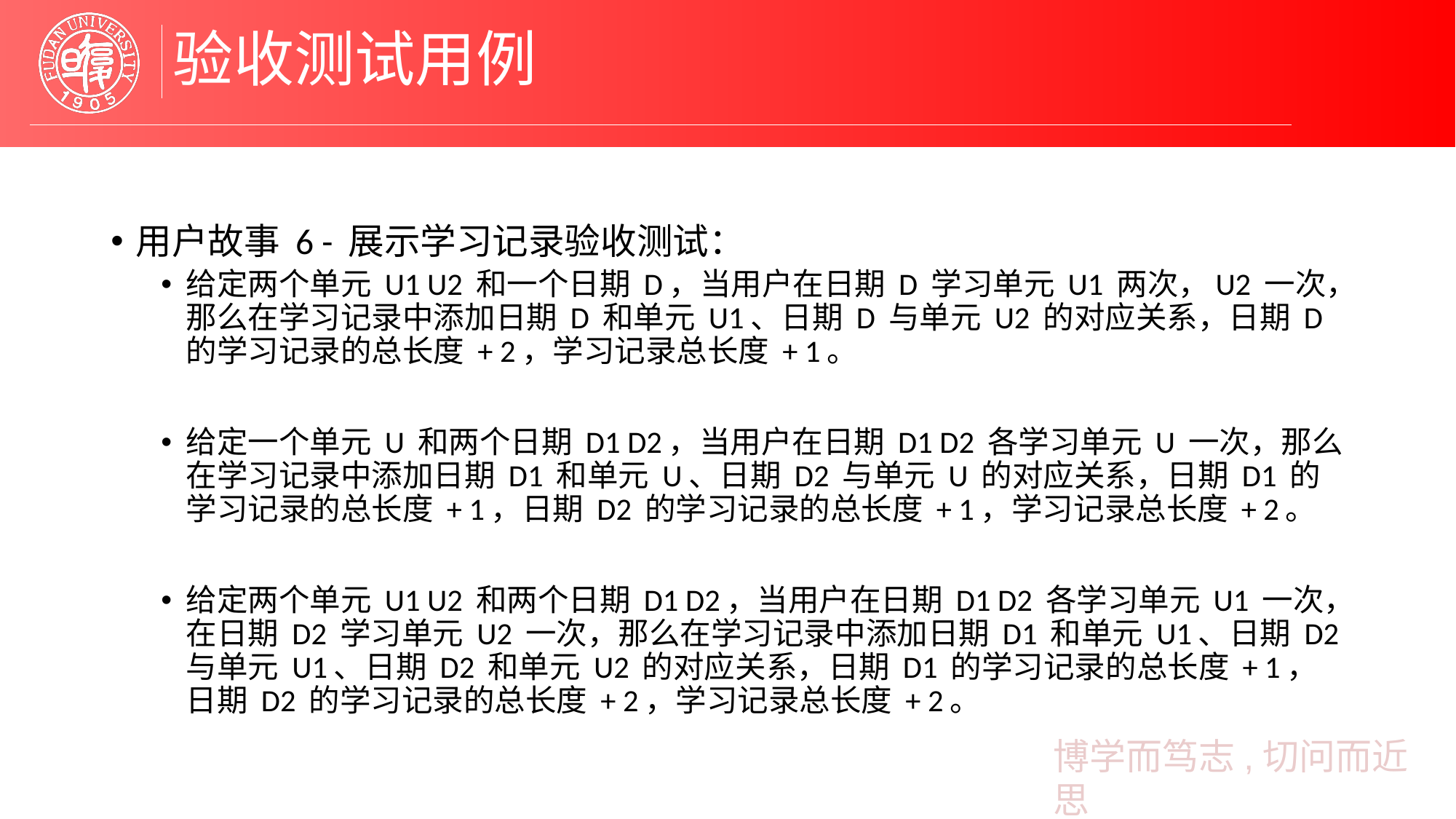

# 验收测试用例
用户故事 6 - 展示学习记录验收测试：
给定两个单元 U1 U2 和一个日期 D，当用户在日期 D 学习单元 U1 两次，U2 一次，那么在学习记录中添加日期 D 和单元 U1、日期 D 与单元 U2 的对应关系，日期 D 的学习记录的总长度 + 2，学习记录总长度 + 1。

给定一个单元 U 和两个日期 D1 D2，当用户在日期 D1 D2 各学习单元 U 一次，那么在学习记录中添加日期 D1 和单元 U、日期 D2 与单元 U 的对应关系，日期 D1 的学习记录的总长度 + 1，日期 D2 的学习记录的总长度 + 1，学习记录总长度 + 2。

给定两个单元 U1 U2 和两个日期 D1 D2，当用户在日期 D1 D2 各学习单元 U1 一次，在日期 D2 学习单元 U2 一次，那么在学习记录中添加日期 D1 和单元 U1、日期 D2 与单元 U1、日期 D2 和单元 U2 的对应关系，日期 D1 的学习记录的总长度 + 1，日期 D2 的学习记录的总长度 + 2，学习记录总长度 + 2。